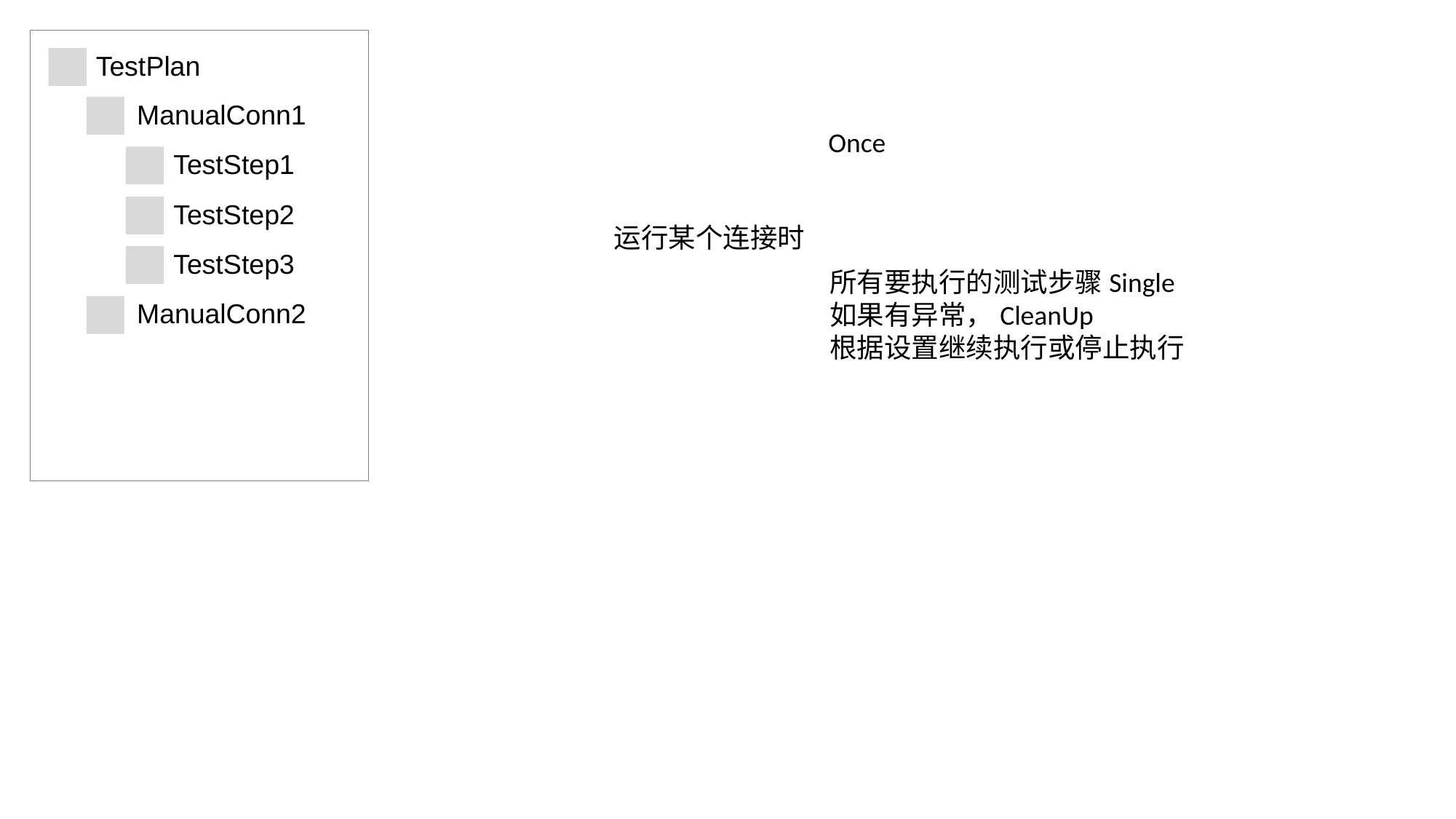

TestPlan

ManualConn1

TestStep1

TestStep2

TestStep3

ManualConn2
Once
运行某个连接时
所有要执行的测试步骤Single
如果有异常，CleanUp
根据设置继续执行或停止执行